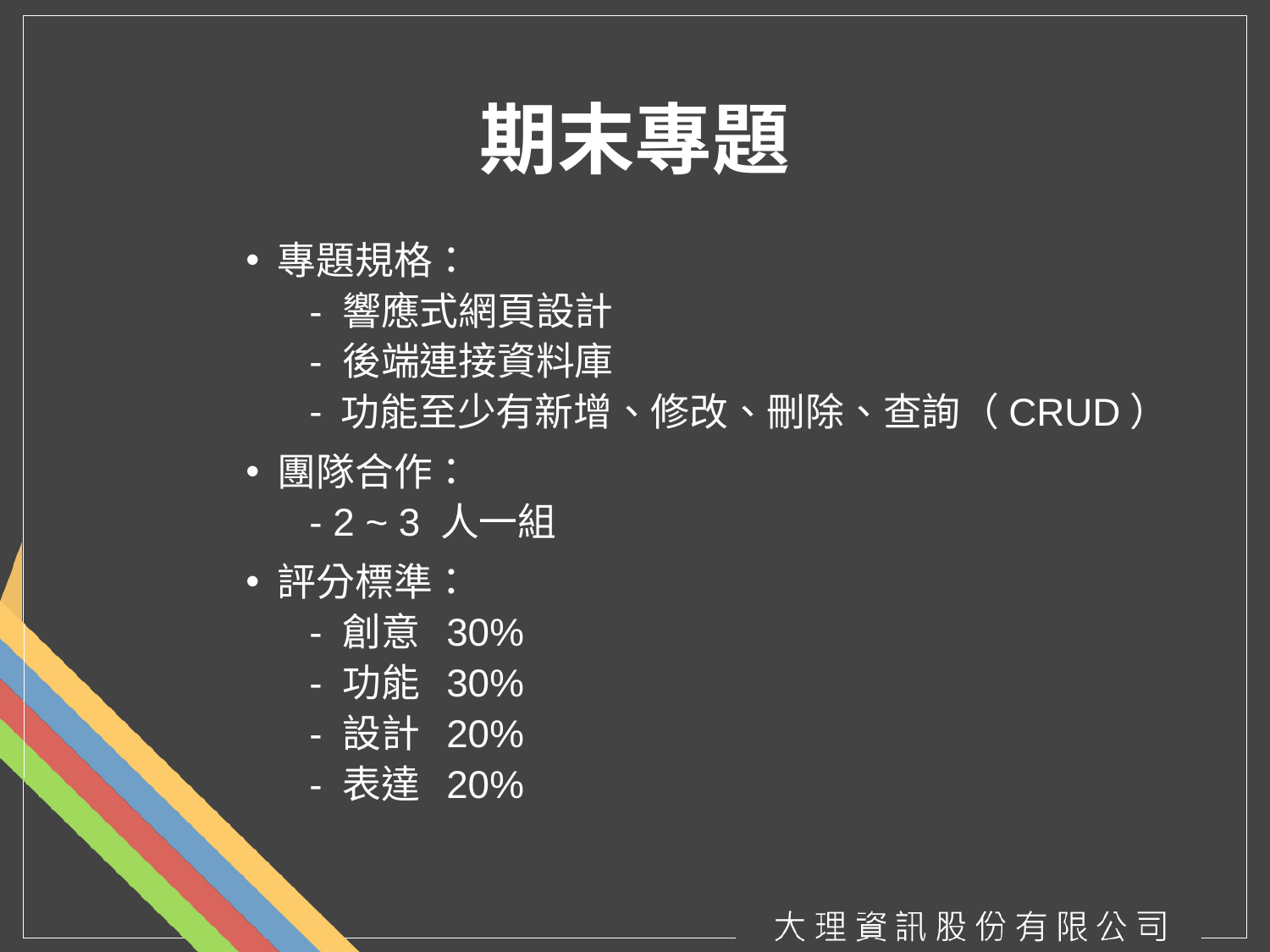

# 期末專題
專題規格：
- 響應式網頁設計
- 後端連接資料庫
功能至少有新增、修改、刪除、查詢（CRUD）
團隊合作：
- 2 ~ 3 人一組
評分標準：
- 創意  30%
- 功能  30%
- 設計  20%
- 表達  20%